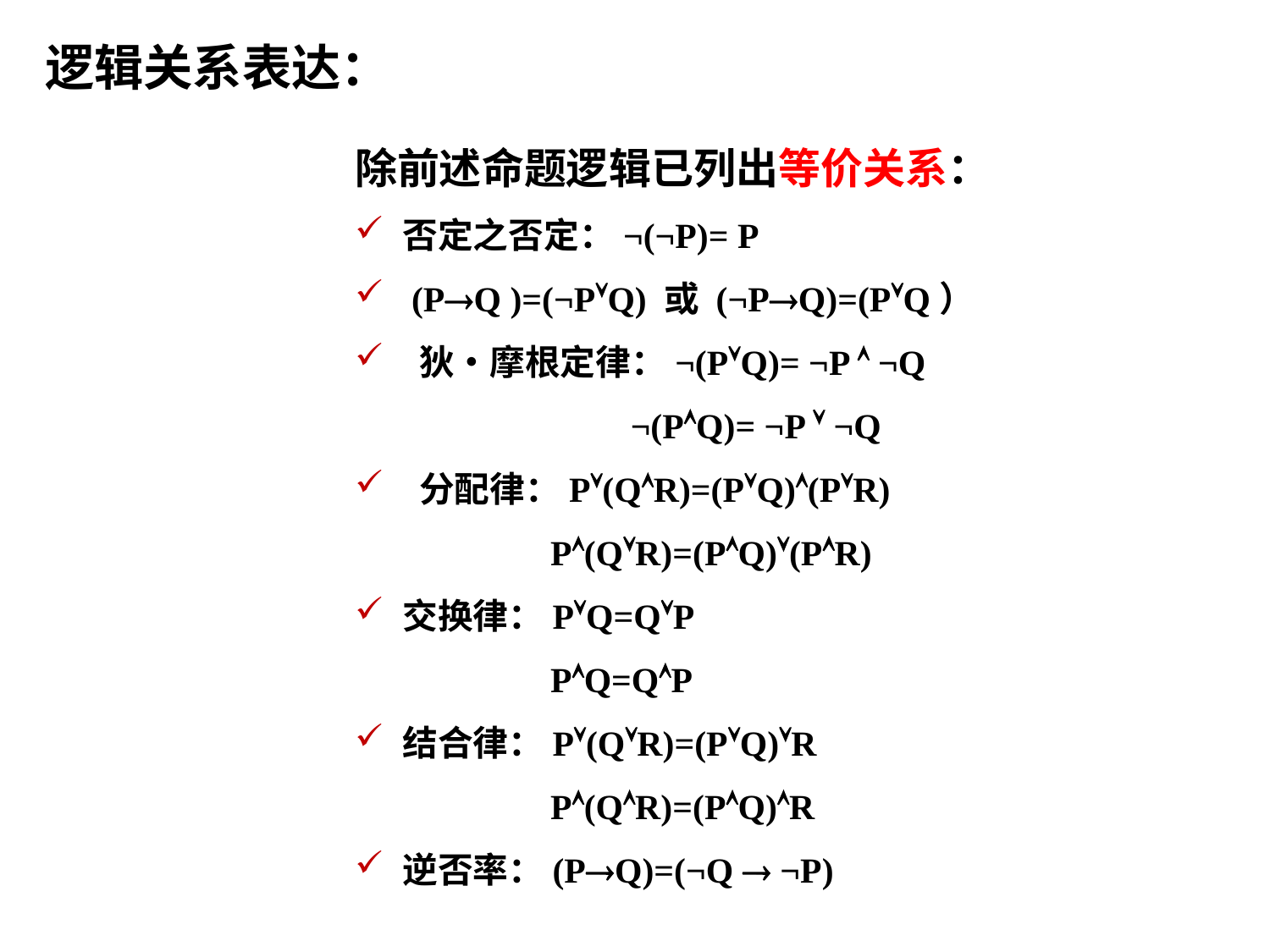

逻辑关系表达：
除前述命题逻辑已列出等价关系：
否定之否定：¬(¬P)= P
 (P→Q )=(¬P∨Q) 或 (¬P→Q)=(P∨Q）
 狄•摩根定律：¬(P∨Q)= ¬P ∧ ¬Q
                               ¬(P∧Q)= ¬P ∨ ¬Q
 分配律：P∨(Q∧R)=(P∨Q)∧(P∨R)
                      P∧(Q∨R)=(P∧Q)∨(P∧R)
交换律：P∨Q=Q∨P
                      P∧Q=Q∧P
结合律：P∨(Q∨R)=(P∨Q)∨R
                      P∧(Q∧R)=(P∧Q)∧R
逆否率：(P→Q)=(¬Q → ¬P)